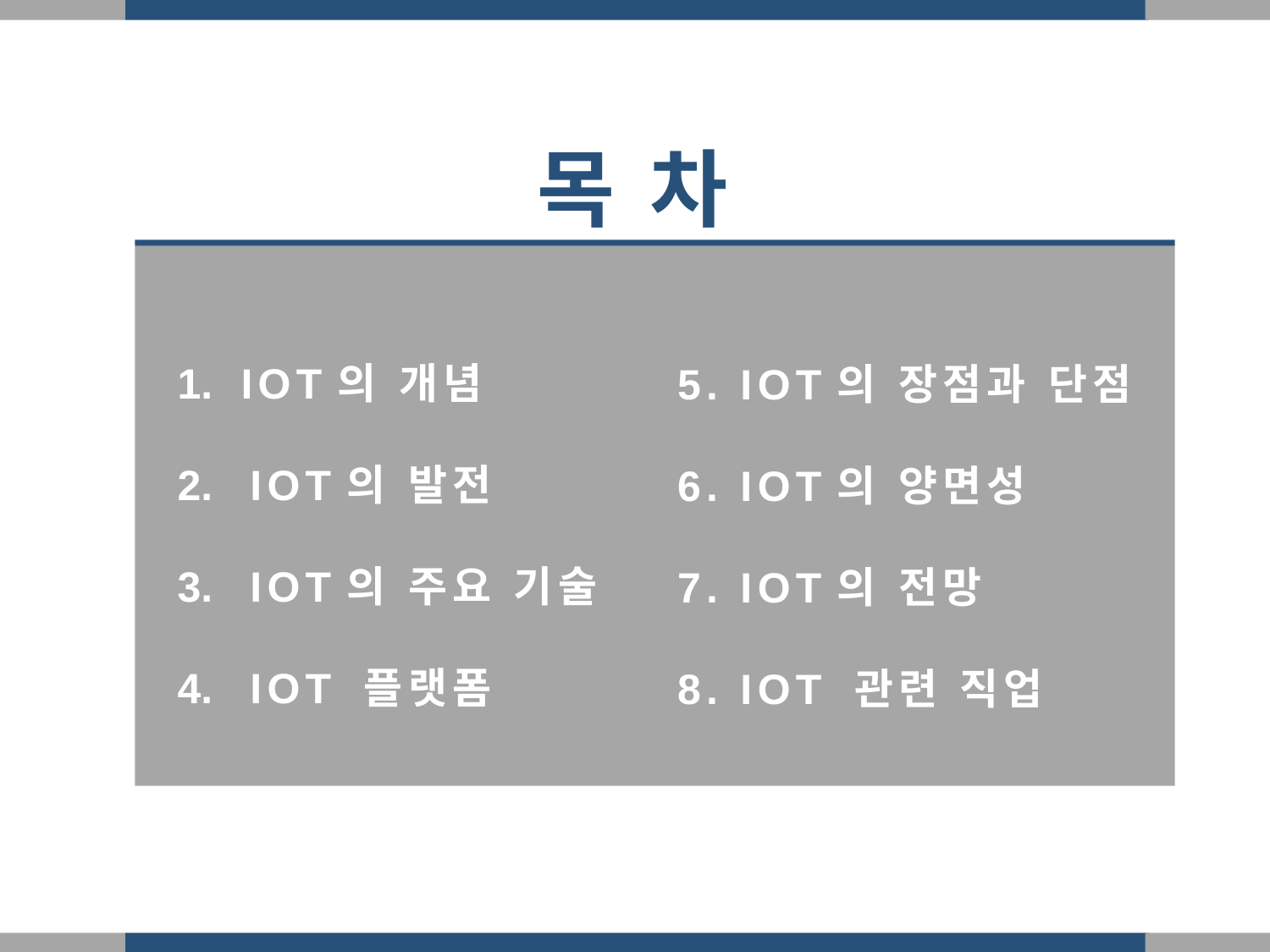

목 차

IOT의 개념
 IOT의 발전
 IOT의 주요 기술
 IOT 플랫폼
5. IOT의 장점과 단점
6. IOT의 양면성
7. IOT의 전망
8. IOT 관련 직업